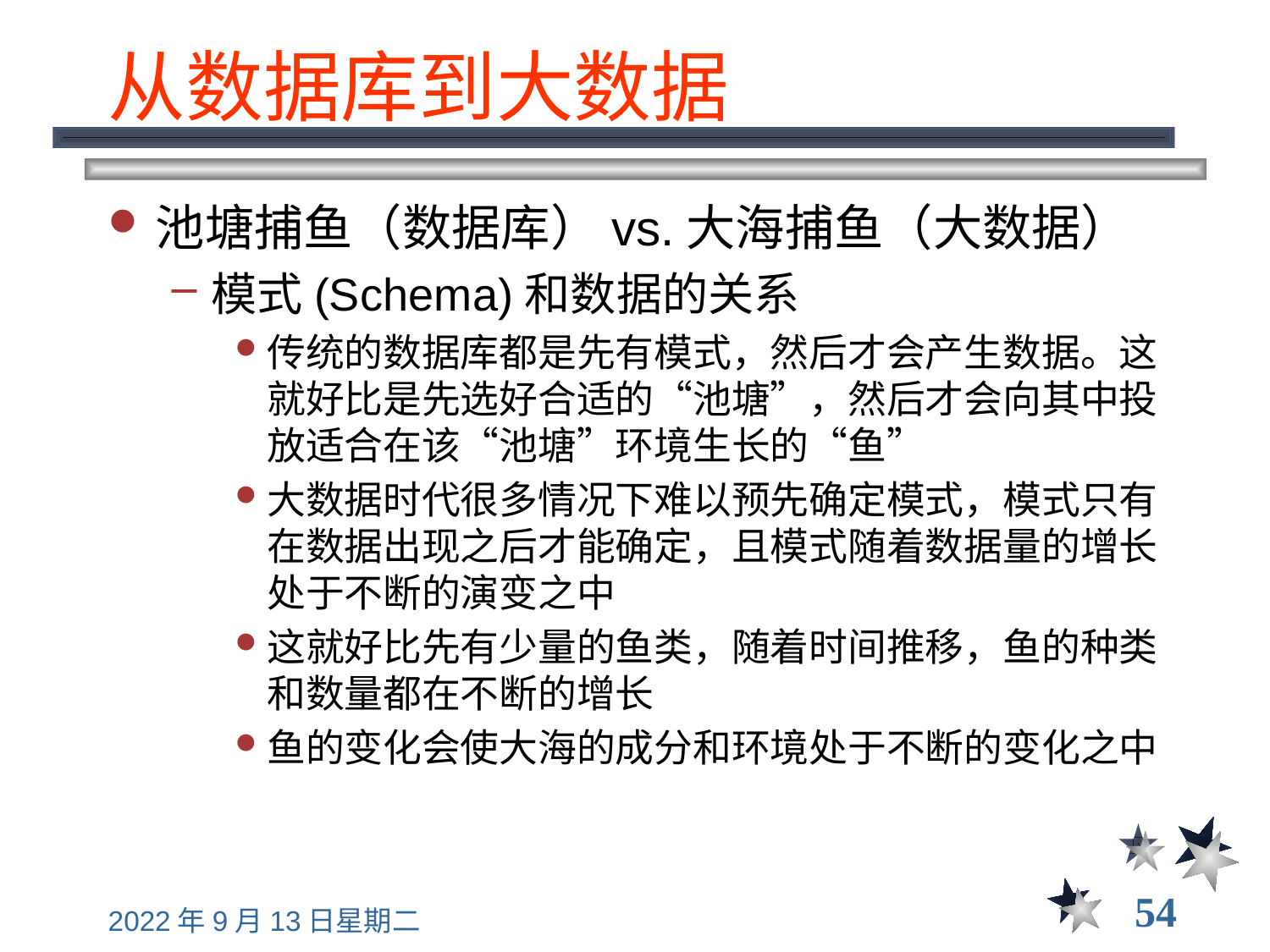

# 从数据库到大数据
池塘捕鱼（数据库）vs.大海捕鱼（大数据）
模式(Schema)和数据的关系
传统的数据库都是先有模式，然后才会产生数据。这就好比是先选好合适的“池塘”，然后才会向其中投放适合在该“池塘”环境生长的“鱼”
大数据时代很多情况下难以预先确定模式，模式只有在数据出现之后才能确定，且模式随着数据量的增长处于不断的演变之中
这就好比先有少量的鱼类，随着时间推移，鱼的种类和数量都在不断的增长
鱼的变化会使大海的成分和环境处于不断的变化之中
54
2022年9月13日星期二
大数据管理----前言